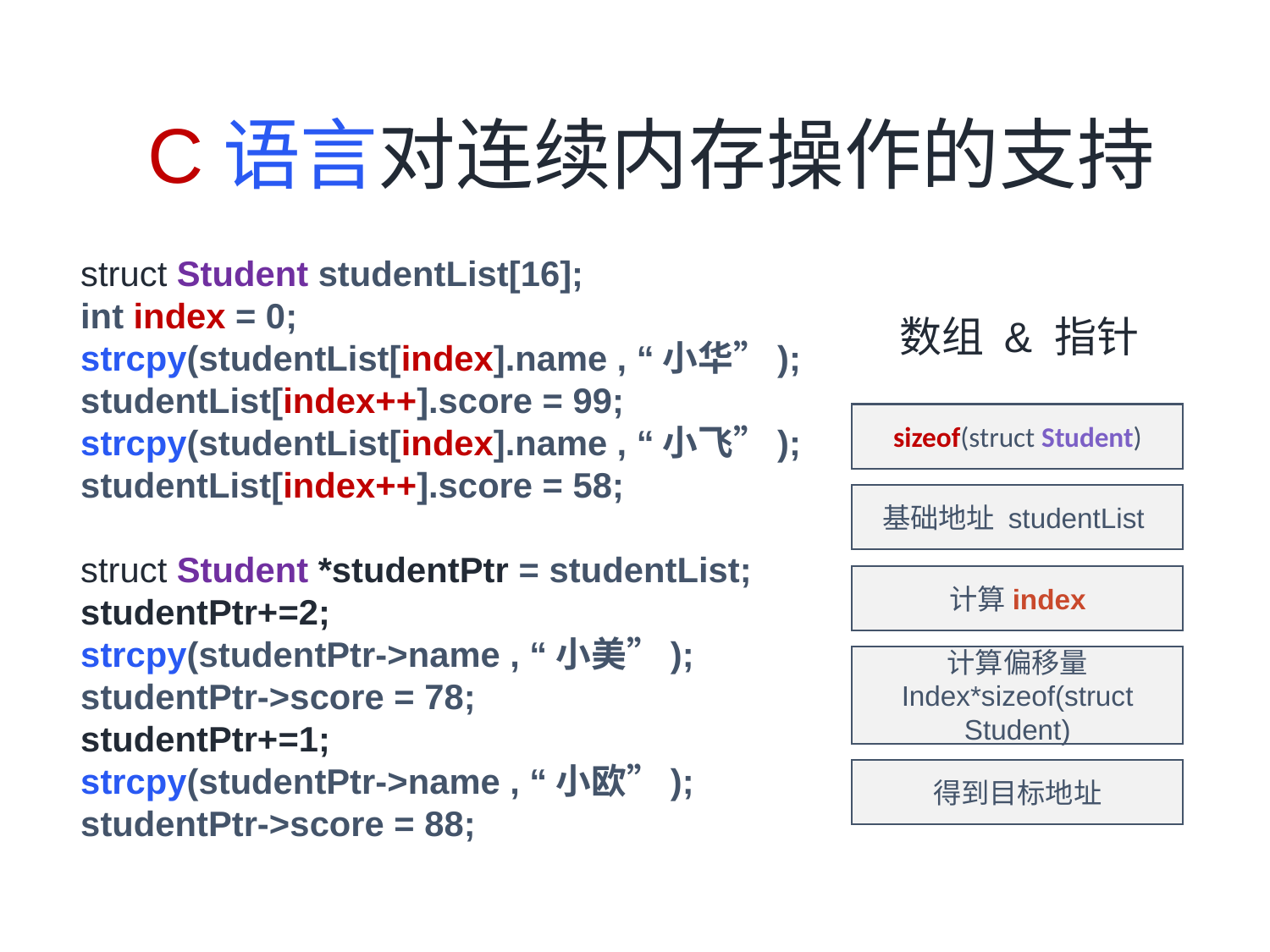

C语言对连续内存操作的支持
struct Student studentList[16];
int index = 0;
strcpy(studentList[index].name , “小华”);
studentList[index++].score = 99;
strcpy(studentList[index].name , “小飞”);
studentList[index++].score = 58;

struct Student *studentPtr = studentList;
studentPtr+=2;
strcpy(studentPtr->name , “小美”);
studentPtr->score = 78;
studentPtr+=1;
strcpy(studentPtr->name , “小欧”);
studentPtr->score = 88;

数组 & 指针
sizeof(struct Student)
基础地址 studentList
计算index
计算偏移量
Index*sizeof(struct Student)
得到目标地址